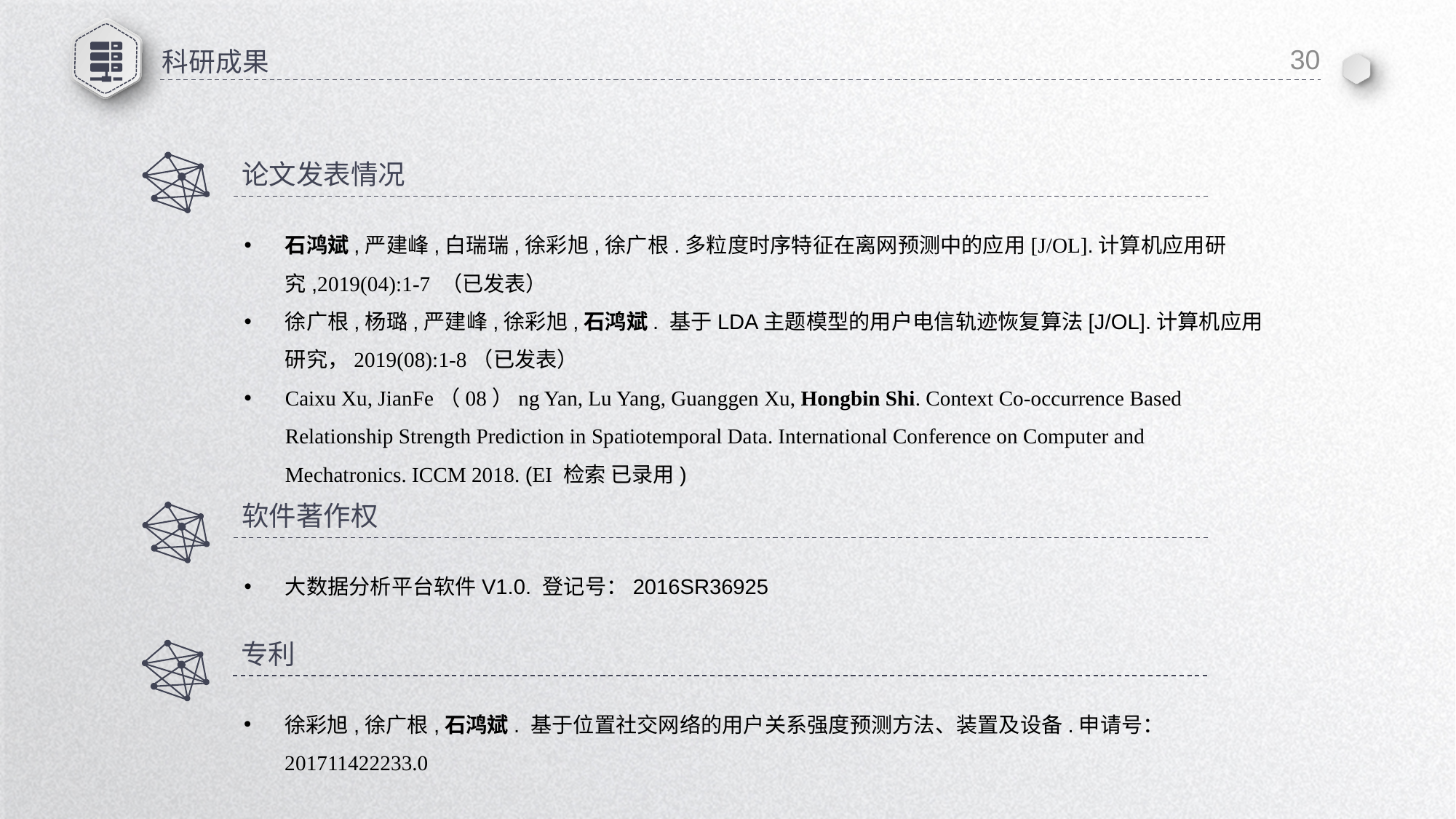

30
# 科研成果

论文发表情况
石鸿斌,严建峰,白瑞瑞,徐彩旭,徐广根.多粒度时序特征在离网预测中的应用[J/OL].计算机应用研究,2019(04):1-7 （已发表）
徐广根,杨璐,严建峰,徐彩旭,石鸿斌. 基于LDA主题模型的用户电信轨迹恢复算法[J/OL].计算机应用研究，2019(08):1-8（已发表）
Caixu Xu, JianFe（08）ng Yan, Lu Yang, Guanggen Xu, Hongbin Shi. Context Co-occurrence Based Relationship Strength Prediction in Spatiotemporal Data. International Conference on Computer and Mechatronics. ICCM 2018. (EI 检索 已录用)

软件著作权

大数据分析平台软件V1.0. 登记号：2016SR36925
专利

徐彩旭,徐广根,石鸿斌. 基于位置社交网络的用户关系强度预测方法、装置及设备.申请号：201711422233.0